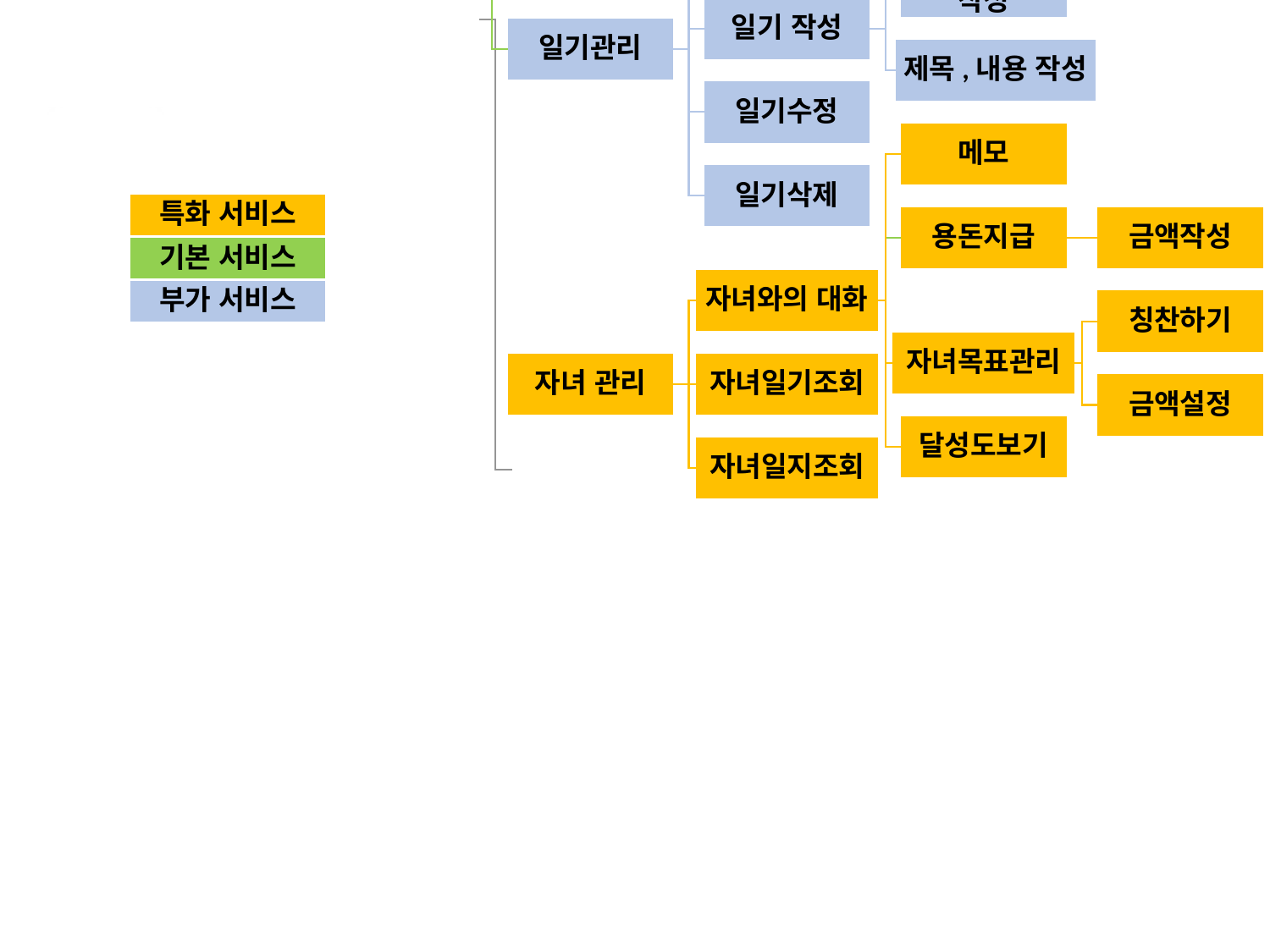

한도설정

금액설정

일지 추가

메모
일별관리
일지 수정

일지 삭제
일지조회
일별결산

월별결산

일지 조회
내역상세보기

년도별결산
일기 조회
일별조회

부모

날씨,날짜 작성

일기 작성

일기관리

제목,내용 작성

일기수정
메모

일기삭제
용돈지급
금액작성

자녀와의 대화
칭찬하기

자녀목표관리
자녀 관리
자녀일기조회

금액설정

달성도보기
자녀일지조회

특화 서비스
기본 서비스
부가 서비스